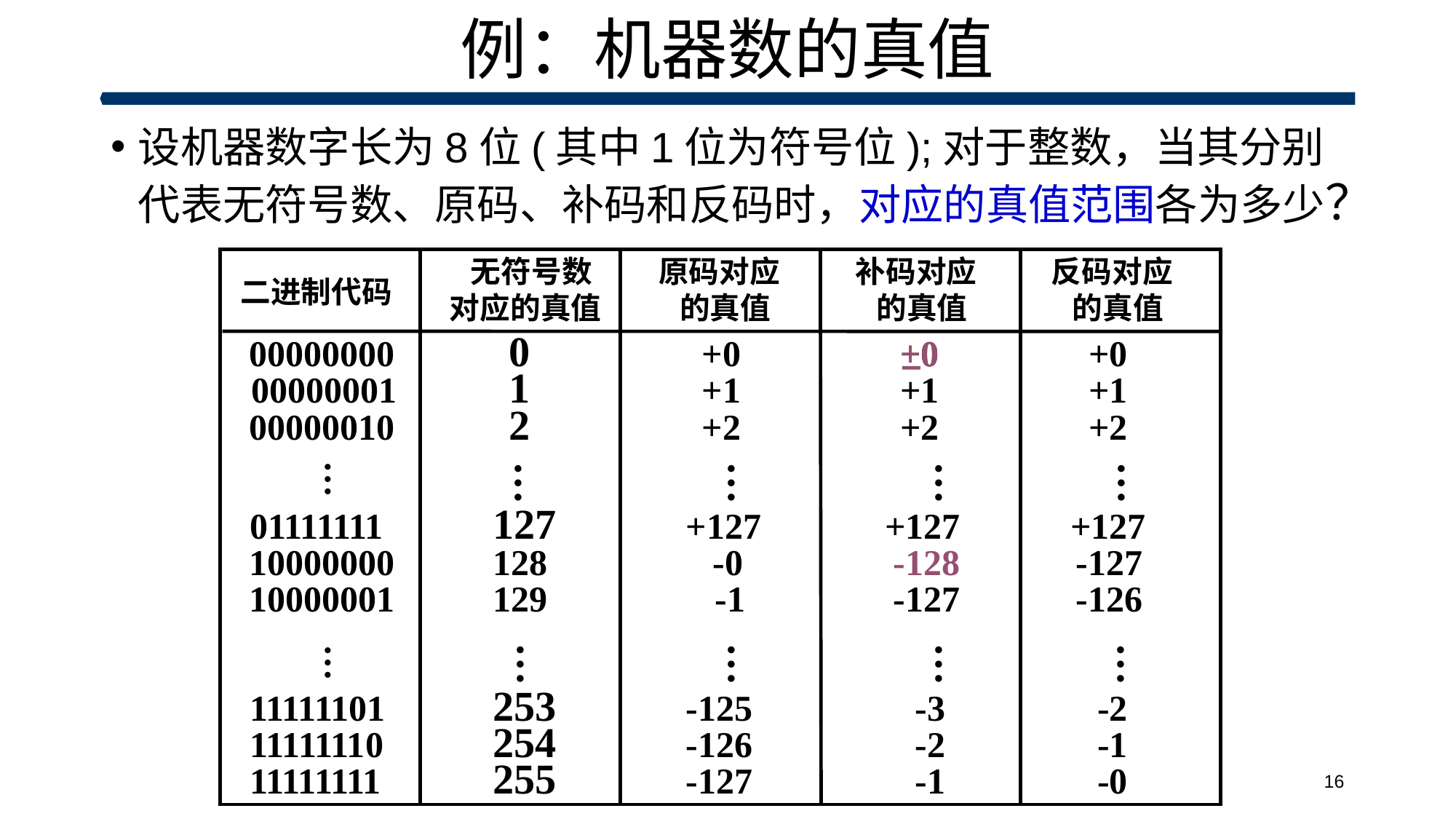

# 例：机器数的真值
设机器数字长为8位(其中1位为符号位);对于整数，当其分别代表无符号数、原码、补码和反码时，对应的真值范围各为多少？
  无符号数
对应的真值
原码对应
  的真值
补码对应
  的真值
反码对应
  的真值

二进制代码

0
1
2
127
…
+0
+1
+2
+127
…
+0
+1
+2
+127
…
+0

+0
+1
+2
+127
…
00000000
00000001
00000010
…
01111111
10000000
10000001
…
11111101
11111110
11111111
128
129
-0
-128
-127
-1
-127
-126
…
253
254
255
…
…
-125
-126
-127
…
-2
-1
-0
-3
-2
-1
16